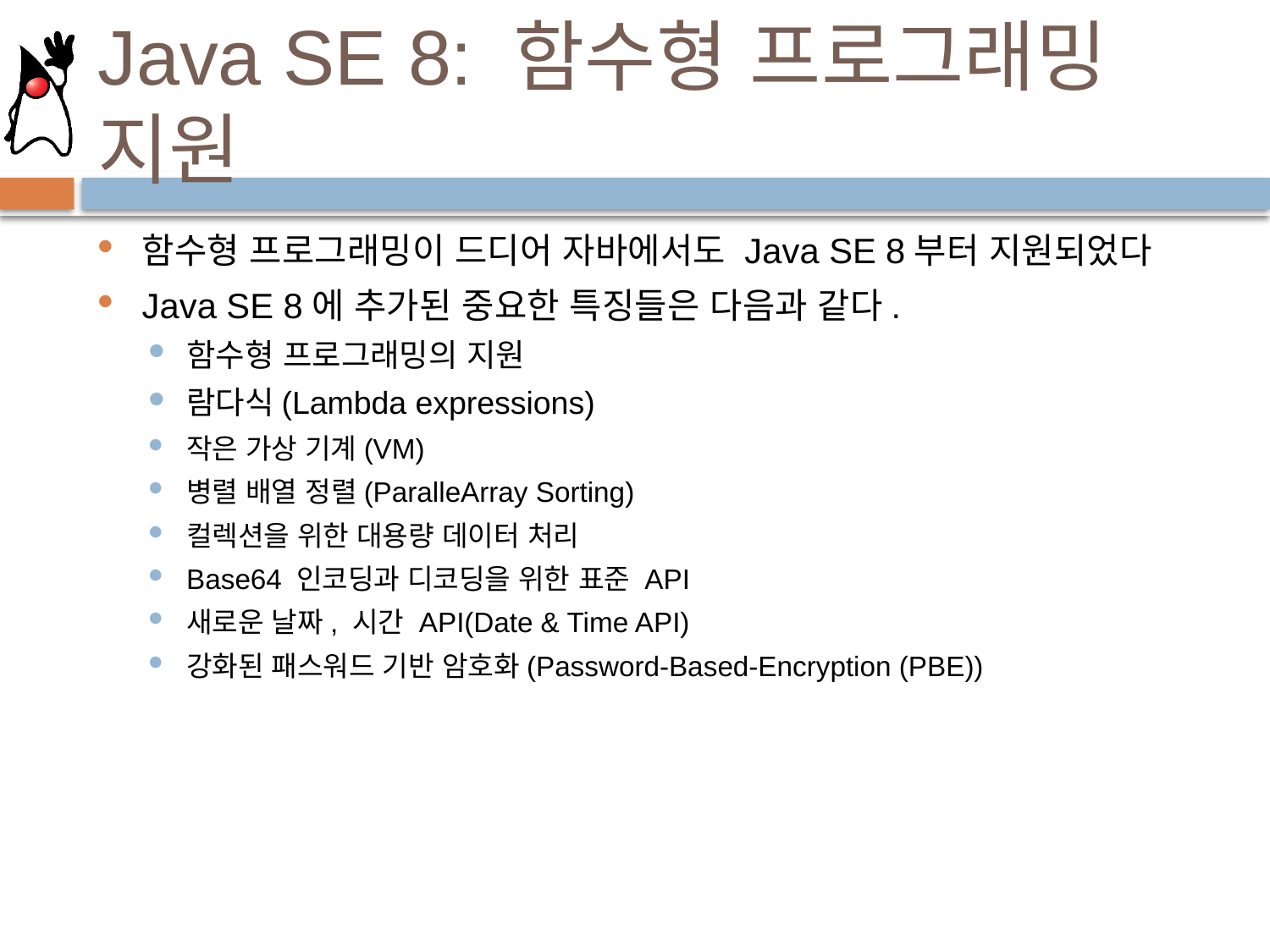

# Java SE 8: 함수형 프로그래밍 지원
함수형 프로그래밍이 드디어 자바에서도 Java SE 8부터 지원되었다
Java SE 8에 추가된 중요한 특징들은 다음과 같다.
함수형 프로그래밍의 지원
람다식(Lambda expressions)
작은 가상 기계(VM)
병렬 배열 정렬(ParalleArray Sorting)
컬렉션을 위한 대용량 데이터 처리
Base64 인코딩과 디코딩을 위한 표준 API
새로운 날짜, 시간 API(Date & Time API)
강화된 패스워드 기반 암호화(Password-Based-Encryption (PBE))